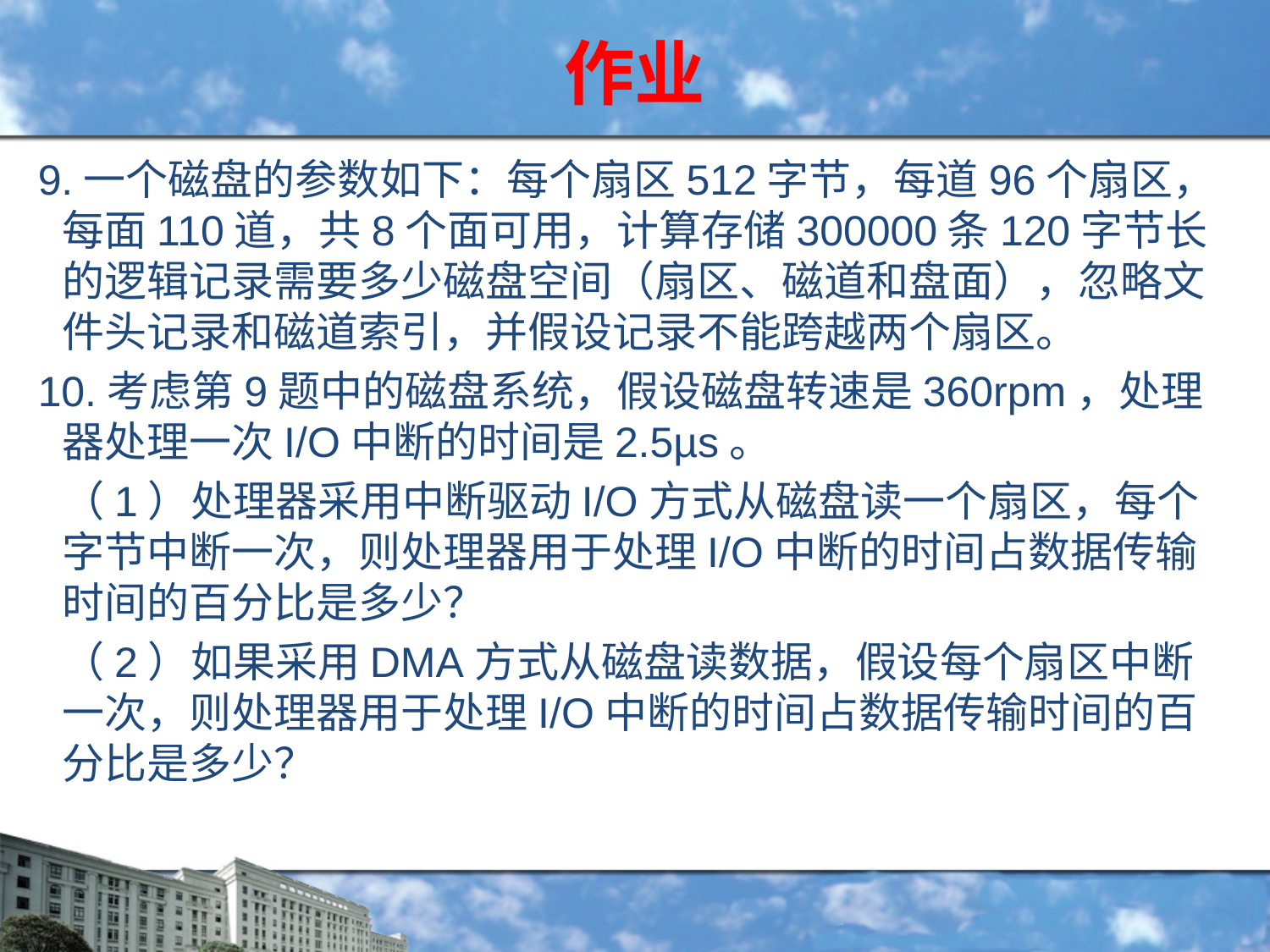

# 作业
  9.一个磁盘的参数如下：每个扇区512字节，每道96个扇区，每面110道，共8个面可用，计算存储300000条120字节长的逻辑记录需要多少磁盘空间（扇区、磁道和盘面），忽略文件头记录和磁道索引，并假设记录不能跨越两个扇区。
  10.考虑第9题中的磁盘系统，假设磁盘转速是360rpm，处理器处理一次I/O中断的时间是2.5µs。
	（1）处理器采用中断驱动I/O方式从磁盘读一个扇区，每个字节中断一次，则处理器用于处理I/O中断的时间占数据传输时间的百分比是多少？
	（2）如果采用DMA方式从磁盘读数据，假设每个扇区中断一次，则处理器用于处理I/O中断的时间占数据传输时间的百分比是多少？